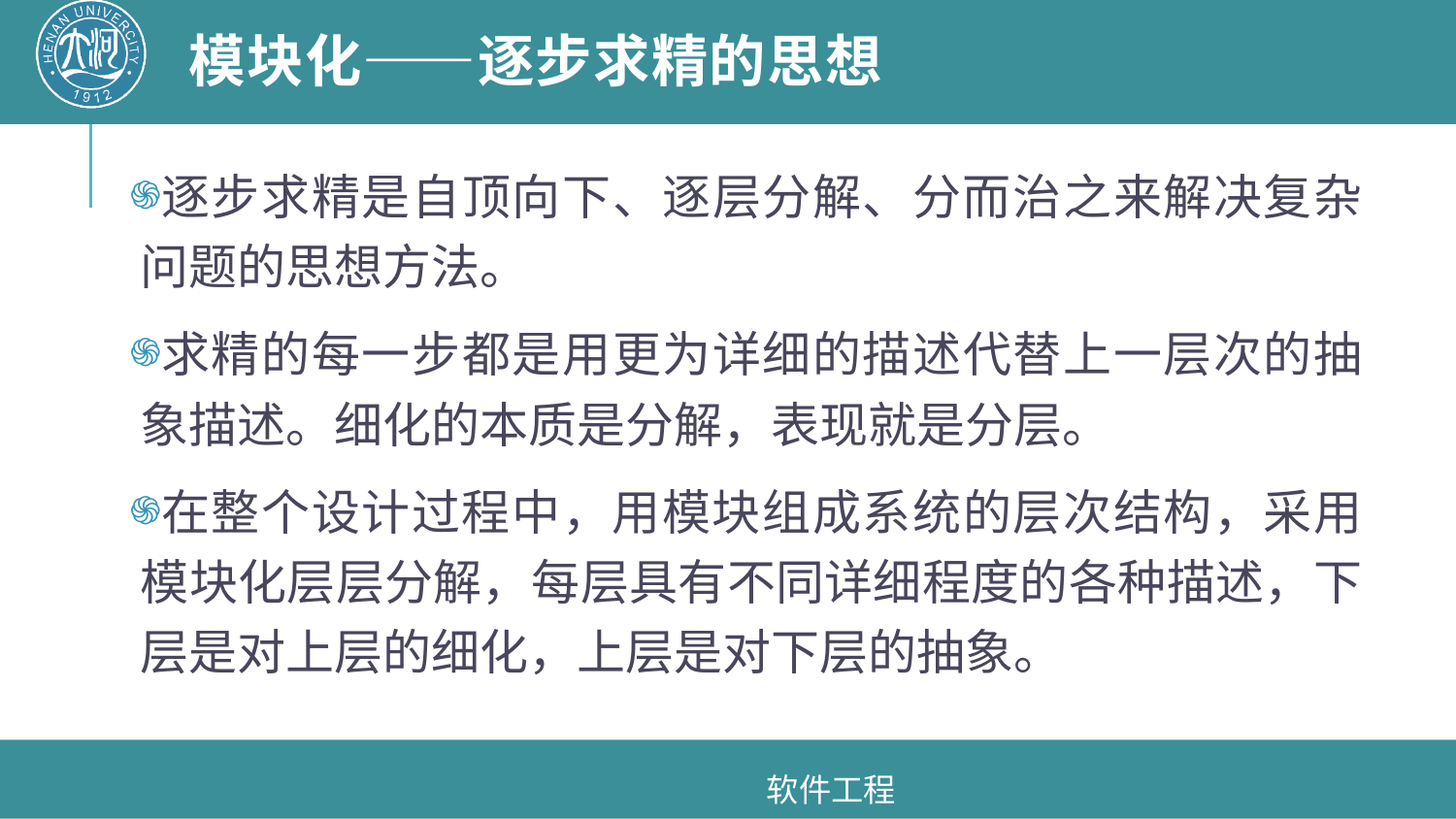

# 模块化——逐步求精的思想
逐步求精是自顶向下、逐层分解、分而治之来解决复杂问题的思想方法。
求精的每一步都是用更为详细的描述代替上一层次的抽象描述。细化的本质是分解，表现就是分层。
在整个设计过程中，用模块组成系统的层次结构，采用模块化层层分解，每层具有不同详细程度的各种描述，下层是对上层的细化，上层是对下层的抽象。

软件工程
135